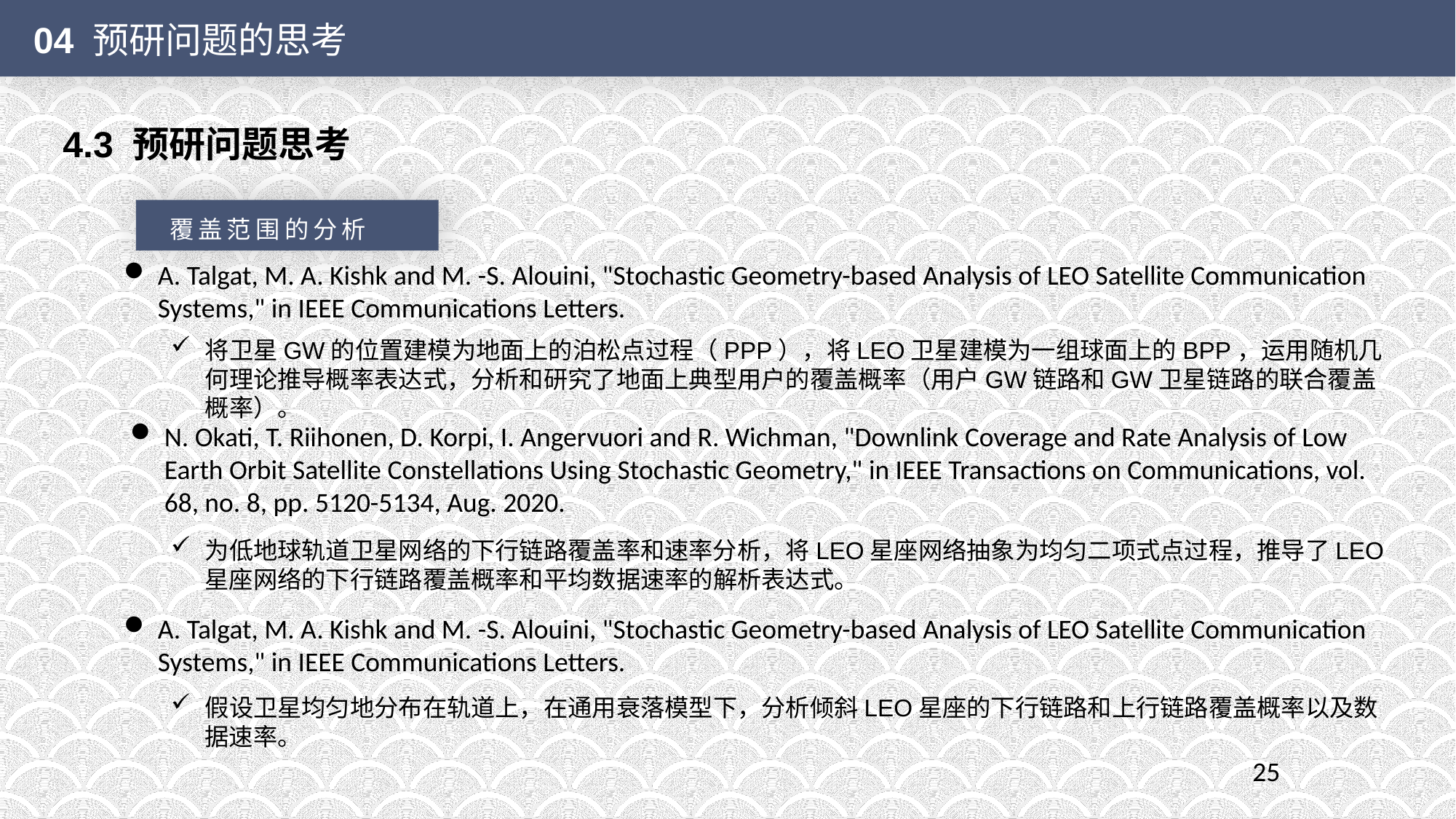

04 预研问题的思考
4.3 预研问题思考
覆盖范围的分析

A. Talgat, M. A. Kishk and M. -S. Alouini, "Stochastic Geometry-based Analysis of LEO Satellite Communication Systems," in IEEE Communications Letters.
将卫星GW的位置建模为地面上的泊松点过程（PPP），将LEO卫星建模为一组球面上的BPP，运用随机几何理论推导概率表达式，分析和研究了地面上典型用户的覆盖概率（用户GW链路和GW卫星链路的联合覆盖概率）。
N. Okati, T. Riihonen, D. Korpi, I. Angervuori and R. Wichman, "Downlink Coverage and Rate Analysis of Low Earth Orbit Satellite Constellations Using Stochastic Geometry," in IEEE Transactions on Communications, vol. 68, no. 8, pp. 5120-5134, Aug. 2020.
为低地球轨道卫星网络的下行链路覆盖率和速率分析，将LEO星座网络抽象为均匀二项式点过程，推导了LEO星座网络的下行链路覆盖概率和平均数据速率的解析表达式。
A. Talgat, M. A. Kishk and M. -S. Alouini, "Stochastic Geometry-based Analysis of LEO Satellite Communication Systems," in IEEE Communications Letters.
假设卫星均匀地分布在轨道上，在通用衰落模型下，分析倾斜LEO星座的下行链路和上行链路覆盖概率以及数据速率。
25